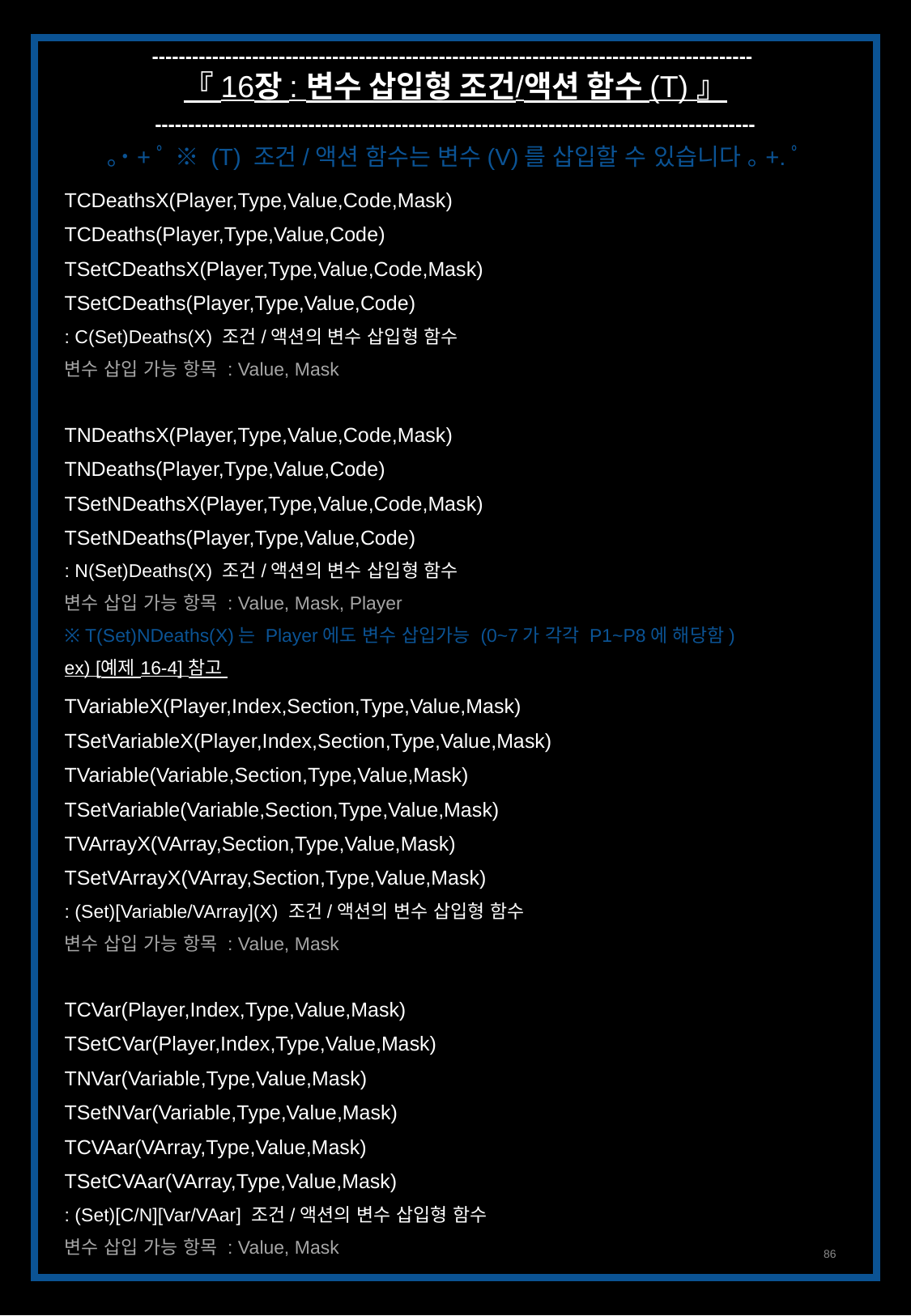

------------------------------------------------------------------------------------------
『 16장 : 변수 삽입형 조건/액션 함수 (T) 』
------------------------------------------------------------------------------------------

｡˙+ﾟ ※ (T) 조건/액션 함수는 변수(V)를 삽입할 수 있습니다 ｡+.ﾟ
TCDeathsX(Player,Type,Value,Code,Mask)
TCDeaths(Player,Type,Value,Code)
TSetCDeathsX(Player,Type,Value,Code,Mask)
TSetCDeaths(Player,Type,Value,Code)
: C(Set)Deaths(X) 조건/액션의 변수 삽입형 함수
변수 삽입 가능 항목 : Value, Mask

TNDeathsX(Player,Type,Value,Code,Mask)
TNDeaths(Player,Type,Value,Code)
TSetNDeathsX(Player,Type,Value,Code,Mask)
TSetNDeaths(Player,Type,Value,Code)
: N(Set)Deaths(X) 조건/액션의 변수 삽입형 함수
변수 삽입 가능 항목 : Value, Mask, Player
※ T(Set)NDeaths(X)는 Player에도 변수 삽입가능 (0~7가 각각 P1~P8에 해당함)
ex) [예제 16-4] 참고
TVariableX(Player,Index,Section,Type,Value,Mask)
TSetVariableX(Player,Index,Section,Type,Value,Mask)
TVariable(Variable,Section,Type,Value,Mask)
TSetVariable(Variable,Section,Type,Value,Mask)
TVArrayX(VArray,Section,Type,Value,Mask)
TSetVArrayX(VArray,Section,Type,Value,Mask)
: (Set)[Variable/VArray](X) 조건/액션의 변수 삽입형 함수
변수 삽입 가능 항목 : Value, Mask

TCVar(Player,Index,Type,Value,Mask)
TSetCVar(Player,Index,Type,Value,Mask)
TNVar(Variable,Type,Value,Mask)
TSetNVar(Variable,Type,Value,Mask)
TCVAar(VArray,Type,Value,Mask)
TSetCVAar(VArray,Type,Value,Mask)
: (Set)[C/N][Var/VAar] 조건/액션의 변수 삽입형 함수
변수 삽입 가능 항목 : Value, Mask
86